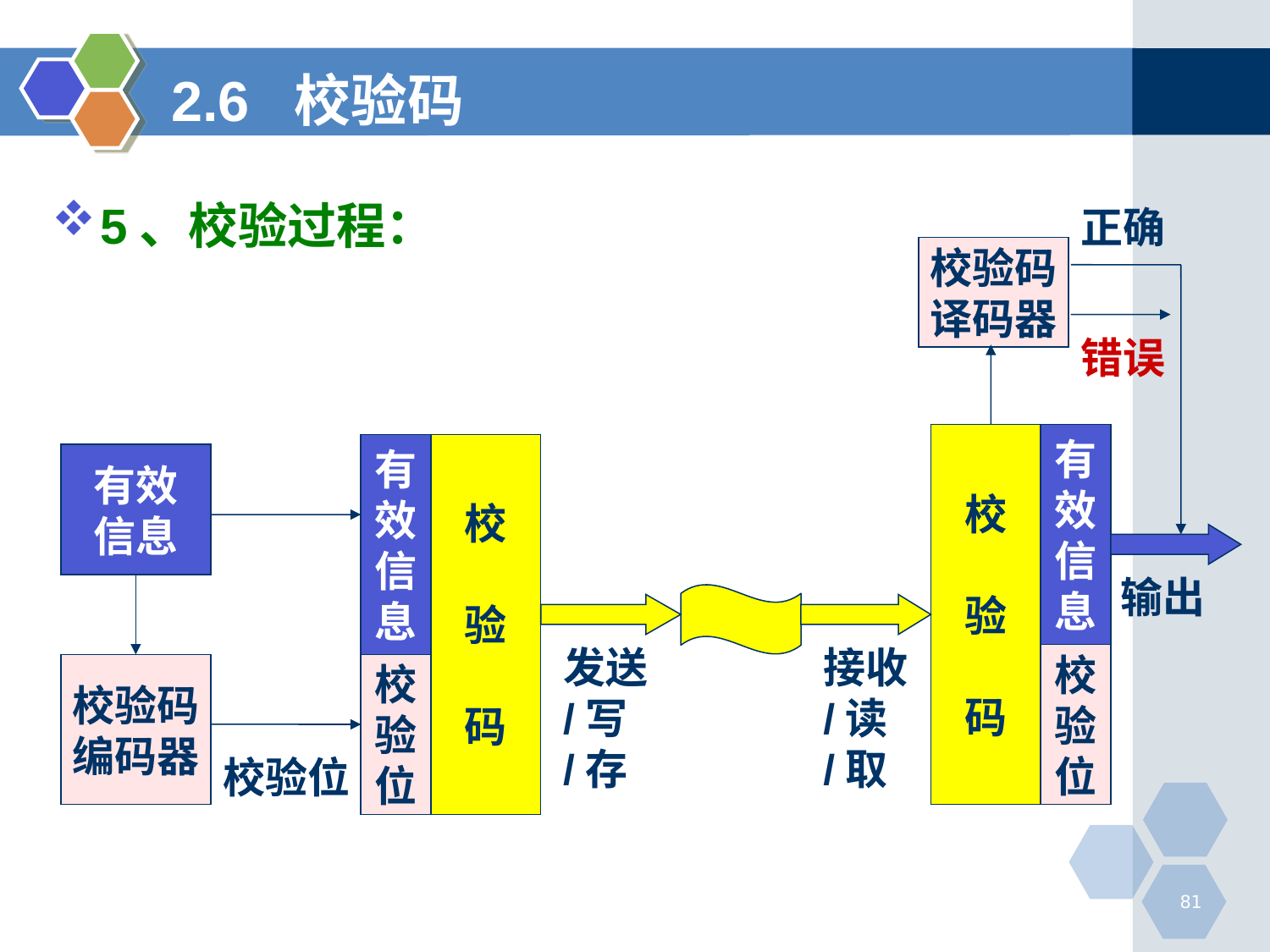

# 2.6  校验码
5、校验过程：
正确
校验码
译码器

错误

校

验

码
有
效
信
息
有
效
信
息
校

验

码
有效
信息

输出

发送
/写
/存
接收
/读
/取
校
验
位
校验码
编码器
校
验
位

校验位
81